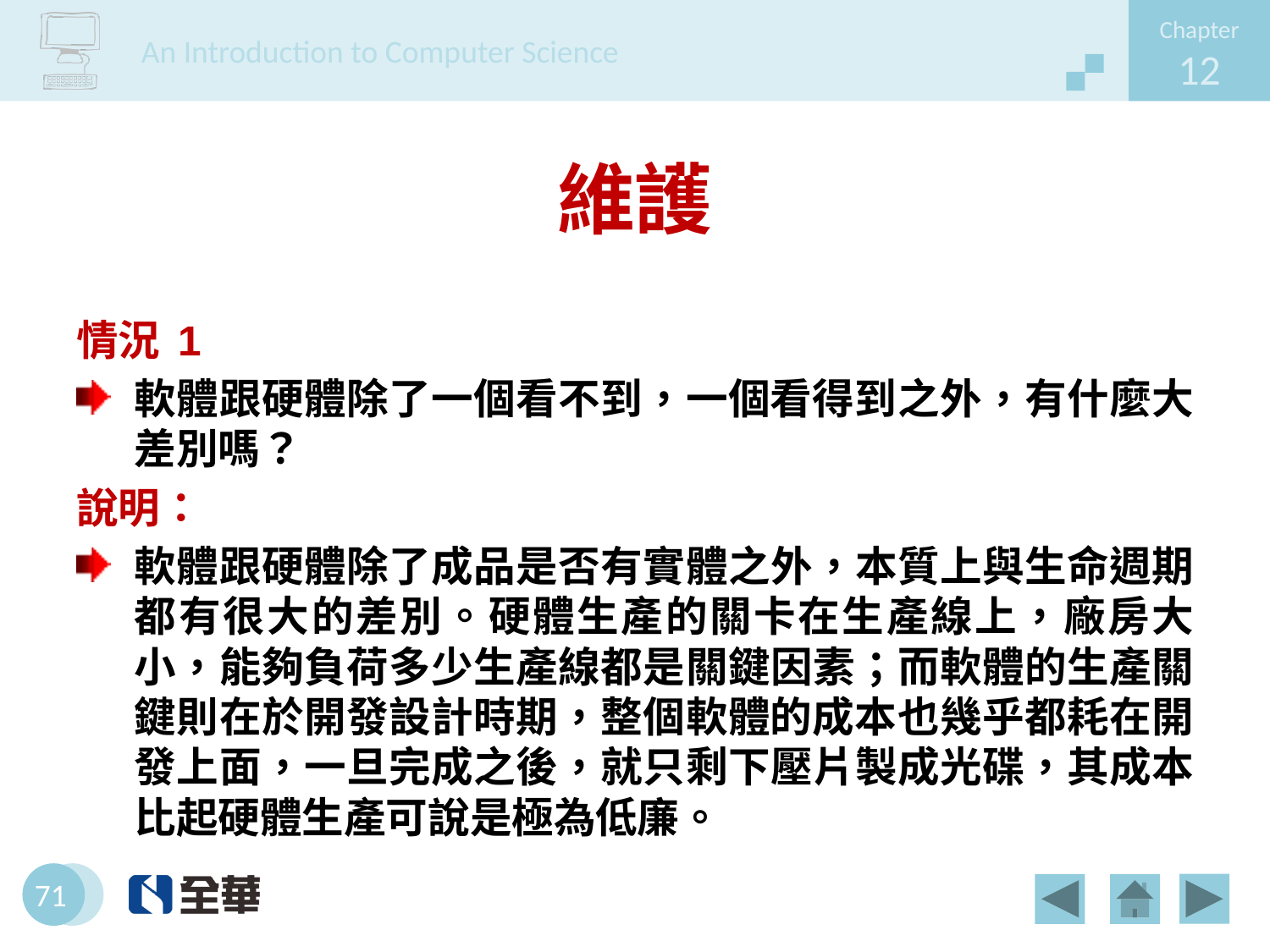

# 維護
情況 1
軟體跟硬體除了一個看不到，一個看得到之外，有什麼大差別嗎？
說明：
軟體跟硬體除了成品是否有實體之外，本質上與生命週期都有很大的差別。硬體生產的關卡在生產線上，廠房大小，能夠負荷多少生產線都是關鍵因素；而軟體的生產關鍵則在於開發設計時期，整個軟體的成本也幾乎都耗在開發上面，一旦完成之後，就只剩下壓片製成光碟，其成本比起硬體生產可說是極為低廉。